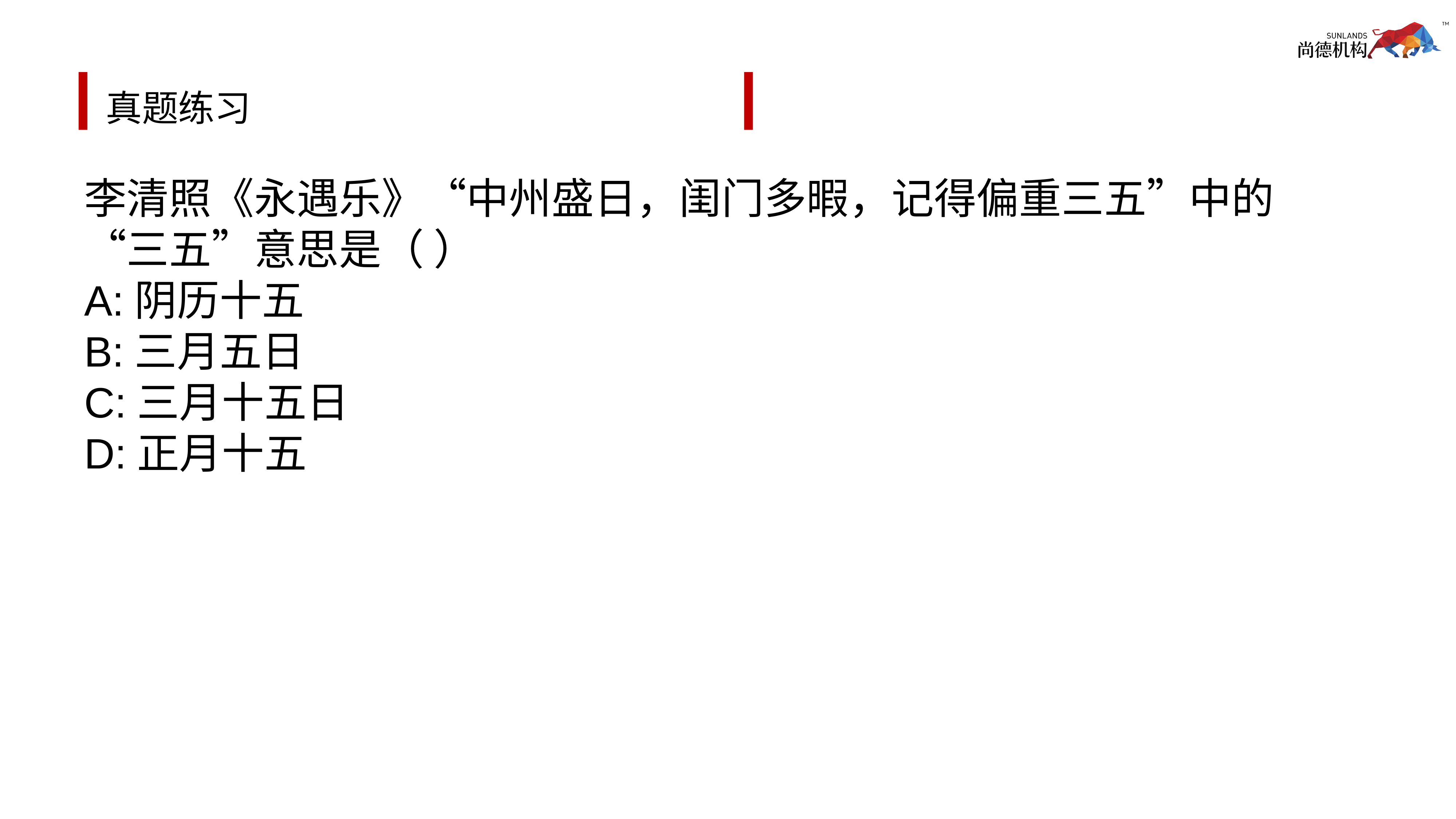

# 真题练习
李清照《永遇乐》“中州盛日，闺门多暇，记得偏重三五”中的“三五”意思是（ ）
A:阴历十五
B:三月五日
C:三月十五日
D:正月十五